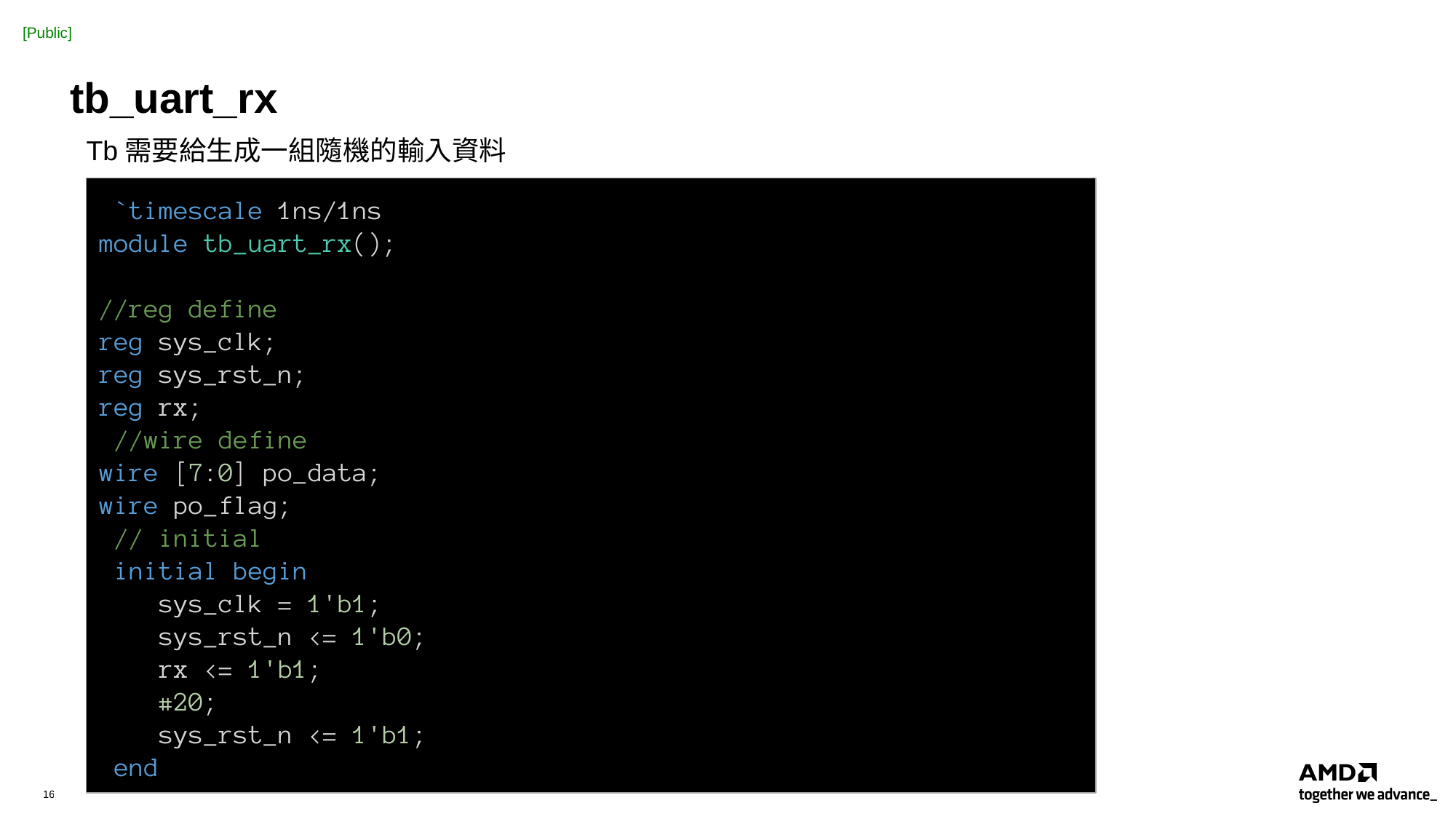

# tb_uart_rx
Tb需要給生成一組隨機的輸入資料

 `timescale 1ns/1ns
module tb_uart_rx();
//reg define
reg sys_clk;
reg sys_rst_n;
reg rx;
 //wire define
wire [7:0] po_data;
wire po_flag;
 // initial
 initial begin
    sys_clk = 1'b1;
    sys_rst_n <= 1'b0;
    rx <= 1'b1;
    #20;
    sys_rst_n <= 1'b1;
 end